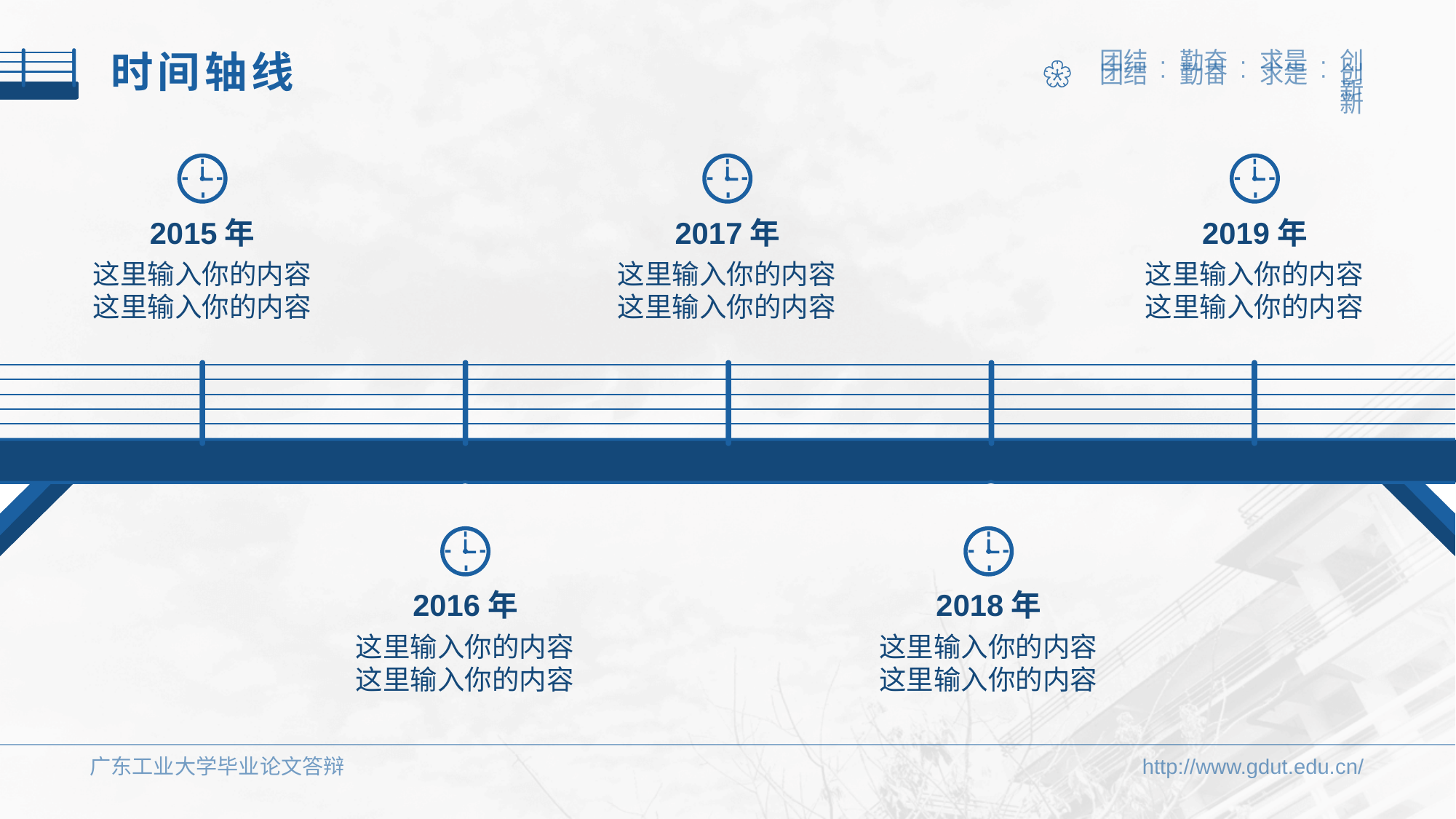

时间轴线

2015年
这里输入你的内容这里输入你的内容

2017年
这里输入你的内容这里输入你的内容

2019年
这里输入你的内容这里输入你的内容

2016年
这里输入你的内容这里输入你的内容

2018年
这里输入你的内容这里输入你的内容